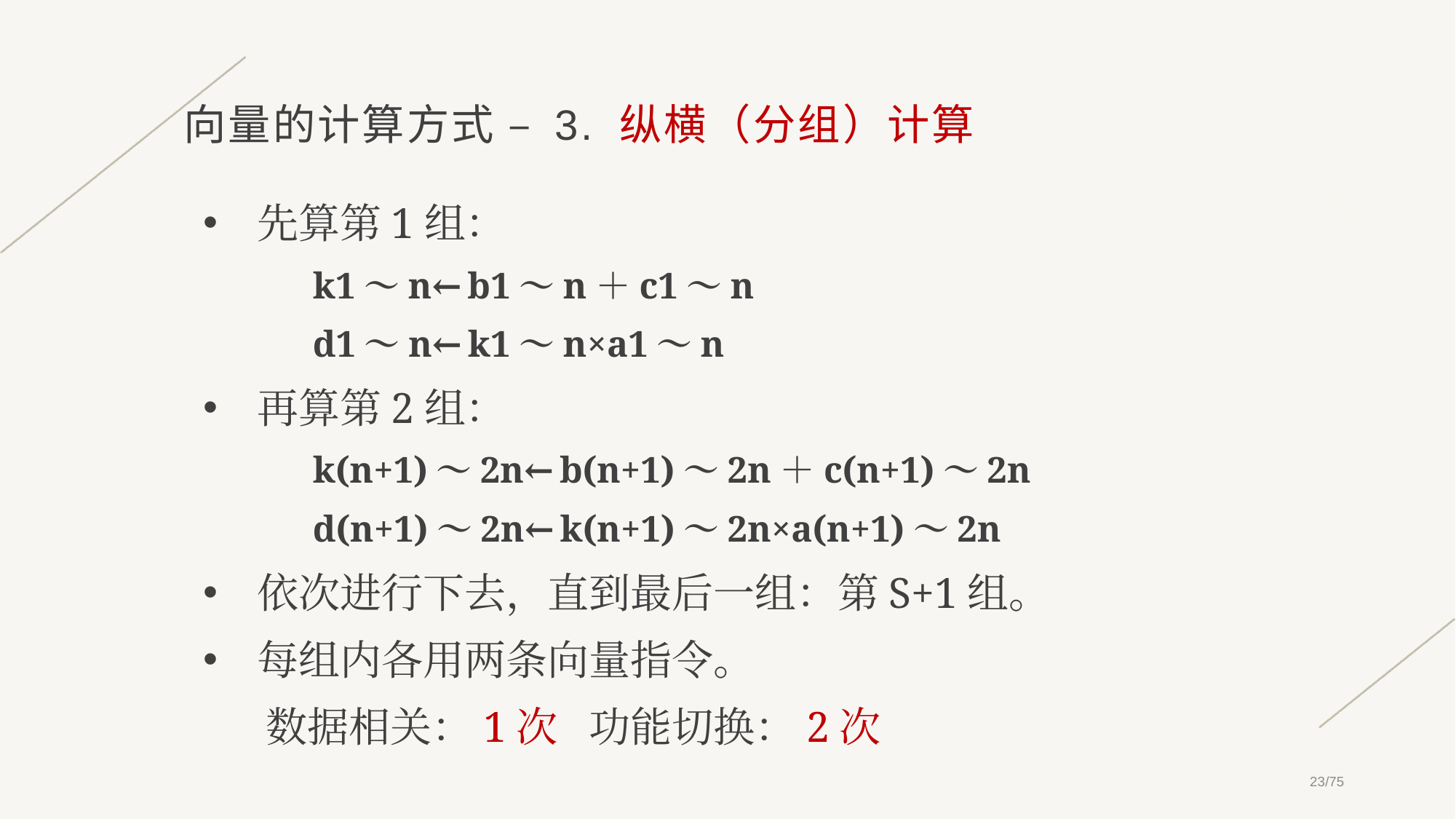

# 向量的计算方式 – 3. 纵横（分组）计算
先算第1组：
      k1～n←b1～n＋c1～n
      d1～n←k1～n×a1～n
再算第2组：
      k(n+1)～2n←b(n+1)～2n＋c(n+1)～2n
      d(n+1)～2n←k(n+1)～2n×a(n+1)～2n
依次进行下去，直到最后一组：第S+1组。
每组内各用两条向量指令。
     数据相关：1次   功能切换：2次

23/75